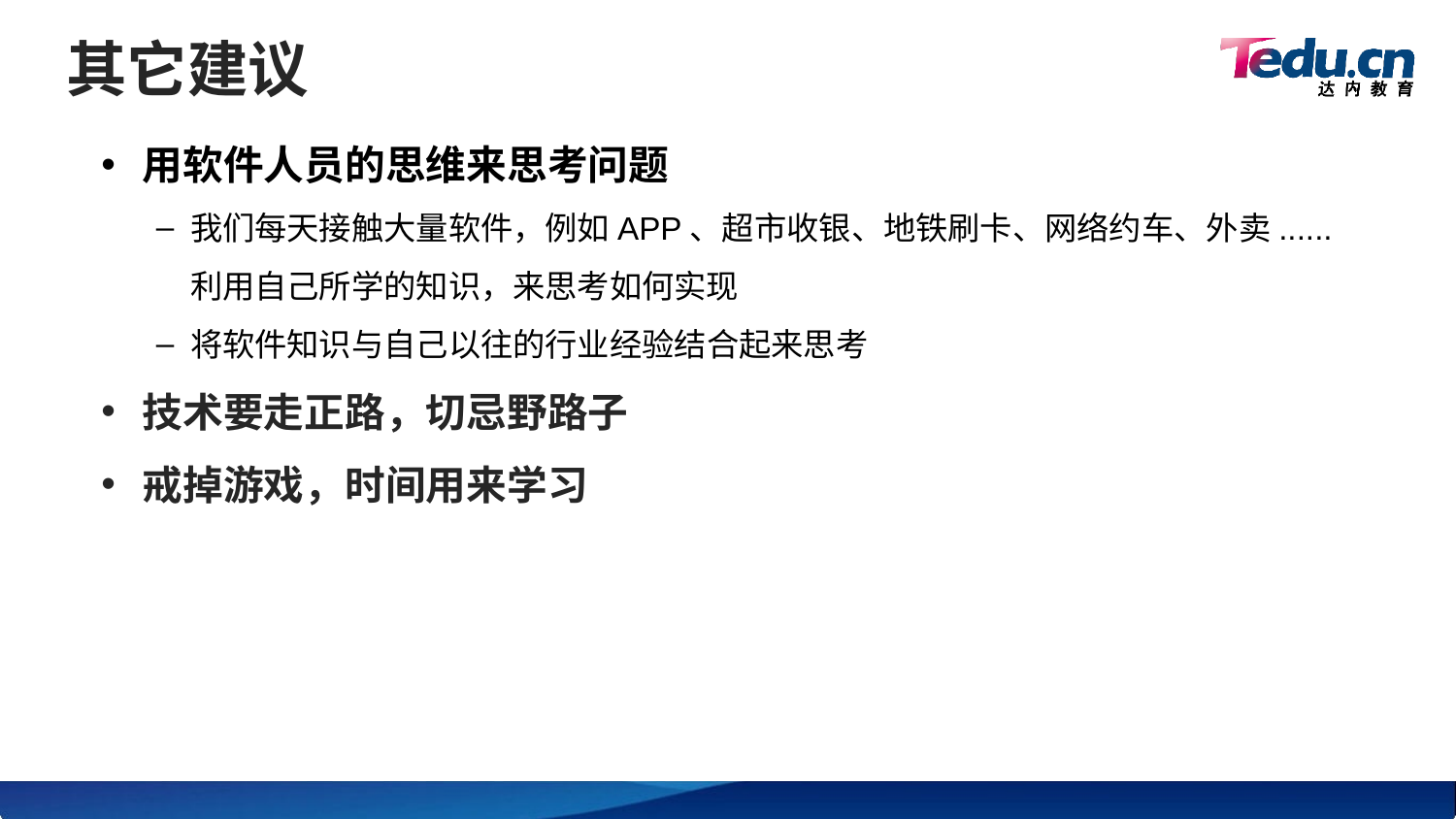

# 其它建议
用软件人员的思维来思考问题
我们每天接触大量软件，例如APP、超市收银、地铁刷卡、网络约车、外卖......利用自己所学的知识，来思考如何实现
将软件知识与自己以往的行业经验结合起来思考
技术要走正路，切忌野路子
戒掉游戏，时间用来学习